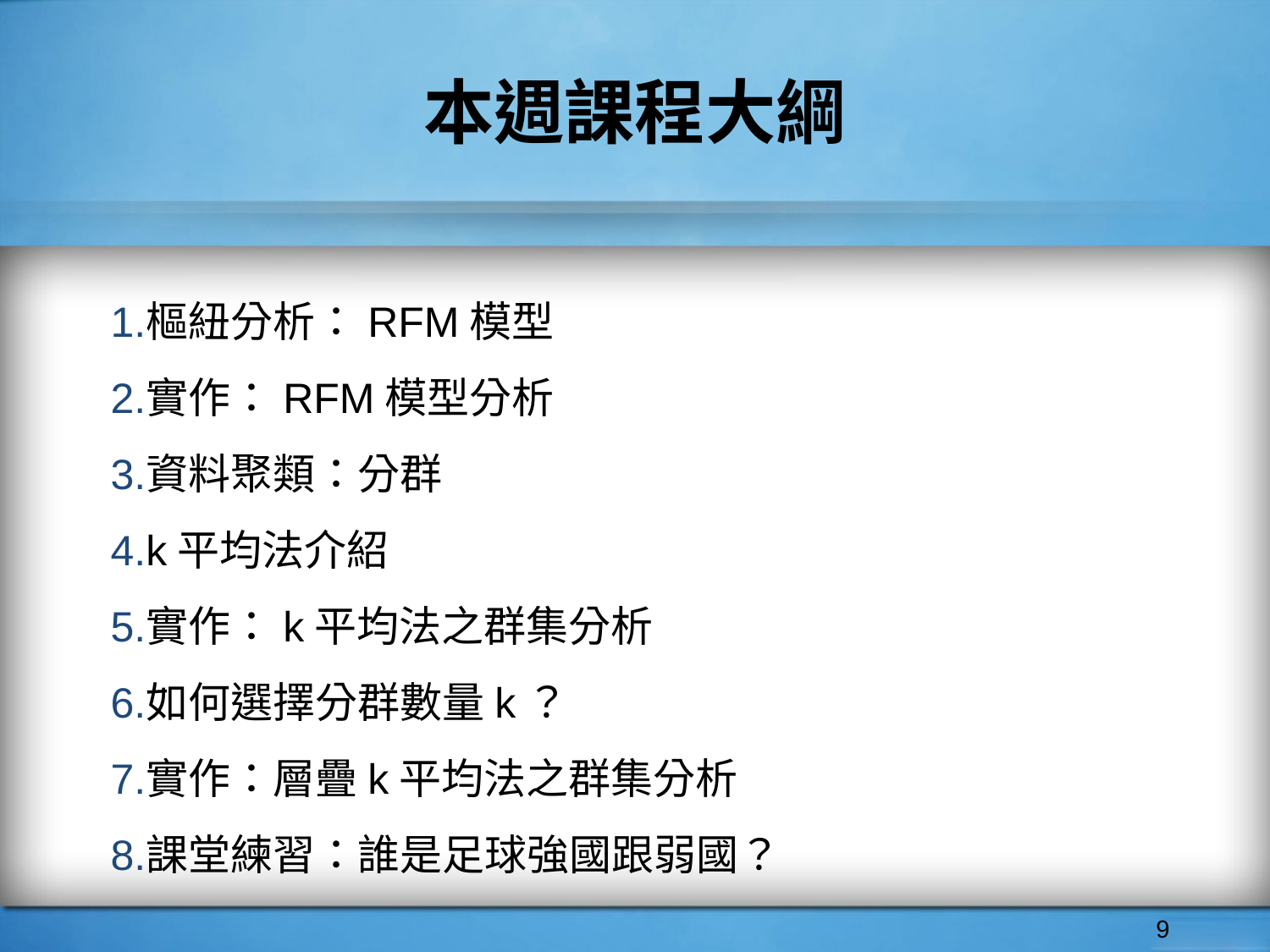

# 本週課程大綱
樞紐分析：RFM模型
實作：RFM模型分析
資料聚類：分群
k平均法介紹
實作：k平均法之群集分析
如何選擇分群數量k？
實作：層疊k平均法之群集分析
課堂練習：誰是足球強國跟弱國？
9